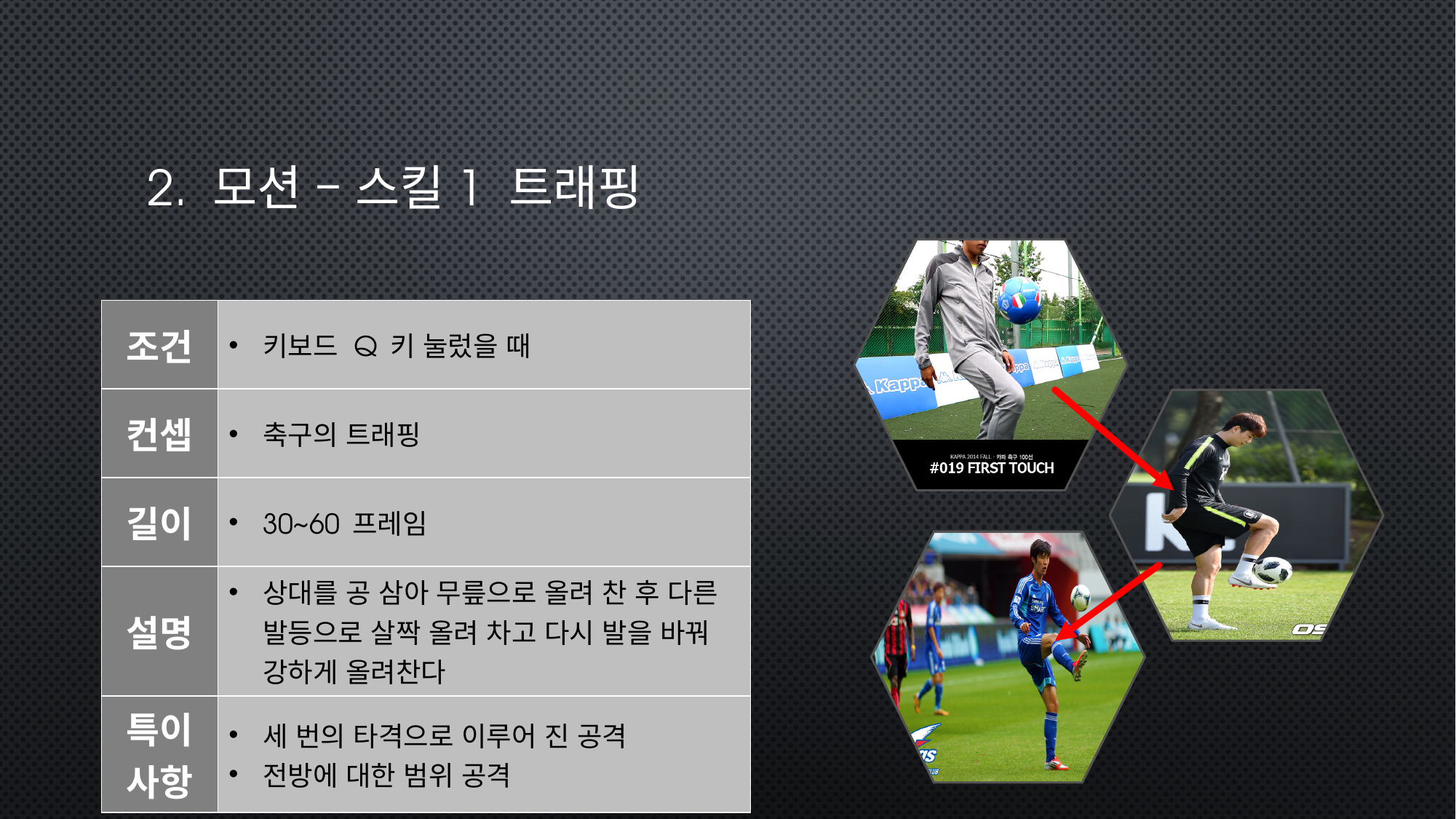

# 2. 모션 – 스킬1 트래핑

| 조건 | 키보드 Q 키 눌렀을 때 |
| --- | --- |
| 컨셉 | 축구의 트래핑 |
| 길이 | 30~60 프레임 |
| 설명 | 상대를 공 삼아 무릎으로 올려 찬 후 다른 발등으로 살짝 올려 차고 다시 발을 바꿔 강하게 올려찬다 |
| 특이사항 | 세 번의 타격으로 이루어 진 공격 전방에 대한 범위 공격 |